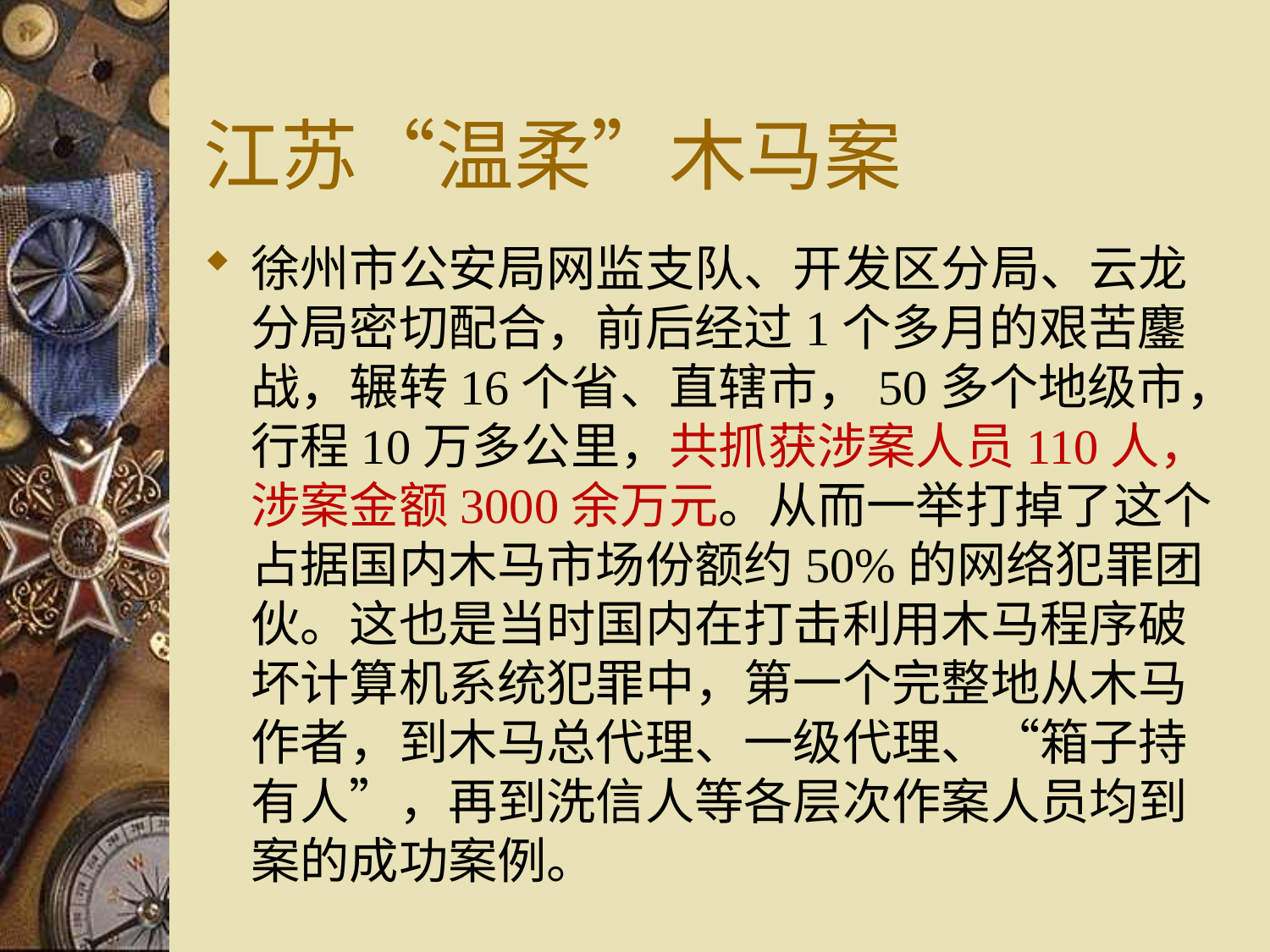

# 江苏“温柔”木马案
徐州市公安局网监支队、开发区分局、云龙分局密切配合，前后经过1个多月的艰苦鏖战，辗转16个省、直辖市，50多个地级市，行程10万多公里，共抓获涉案人员110人，涉案金额3000余万元。从而一举打掉了这个占据国内木马市场份额约50%的网络犯罪团伙。这也是当时国内在打击利用木马程序破坏计算机系统犯罪中，第一个完整地从木马作者，到木马总代理、一级代理、“箱子持有人”，再到洗信人等各层次作案人员均到案的成功案例。